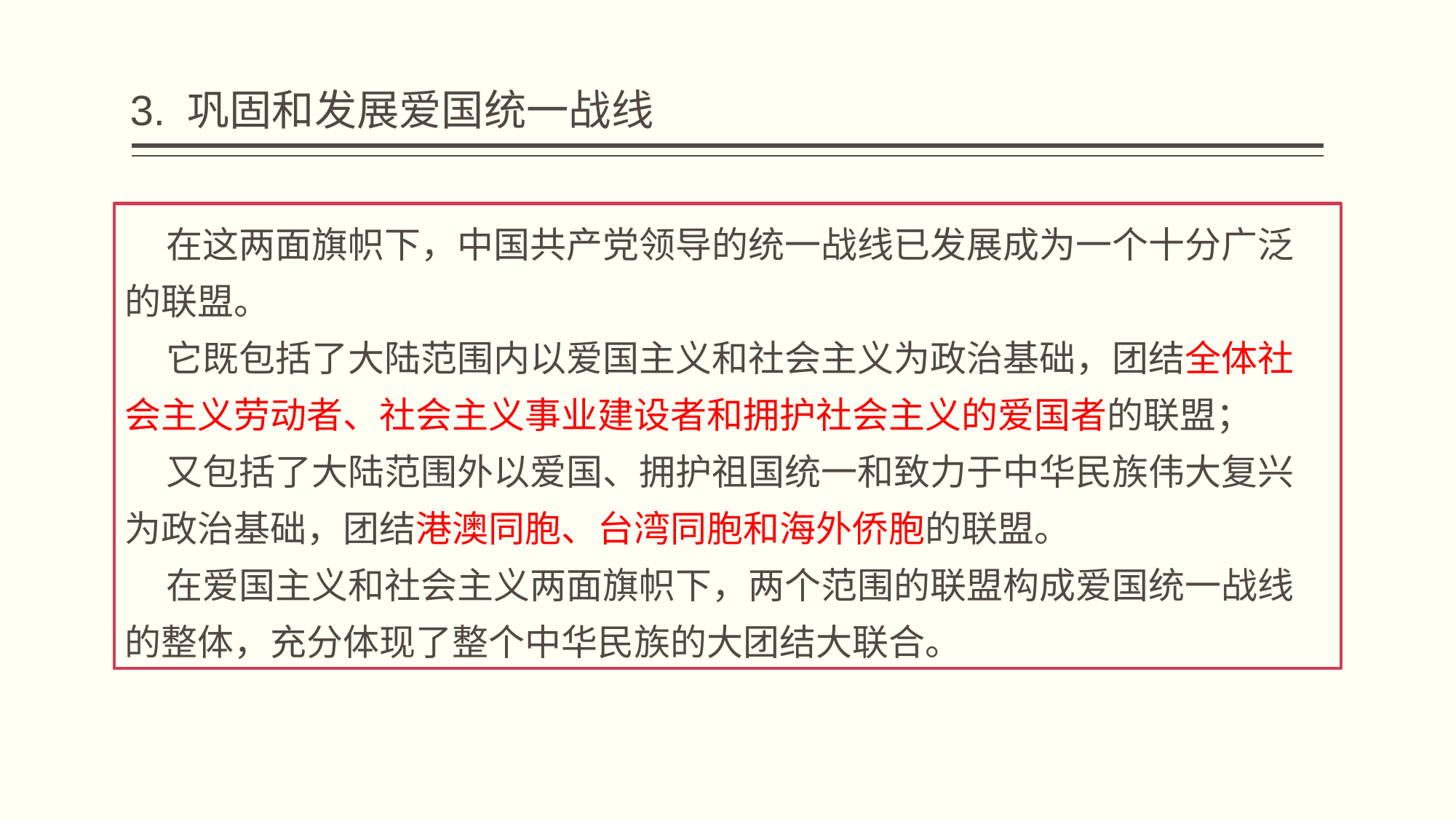

3. 巩固和发展爱国统一战线
    在这两面旗帜下，中国共产党领导的统一战线已发展成为一个十分广泛的联盟。
    它既包括了大陆范围内以爱国主义和社会主义为政治基础，团结全体社会主义劳动者、社会主义事业建设者和拥护社会主义的爱国者的联盟；
    又包括了大陆范围外以爱国、拥护祖国统一和致力于中华民族伟大复兴为政治基础，团结港澳同胞、台湾同胞和海外侨胞的联盟。
    在爱国主义和社会主义两面旗帜下，两个范围的联盟构成爱国统一战线的整体，充分体现了整个中华民族的大团结大联合。